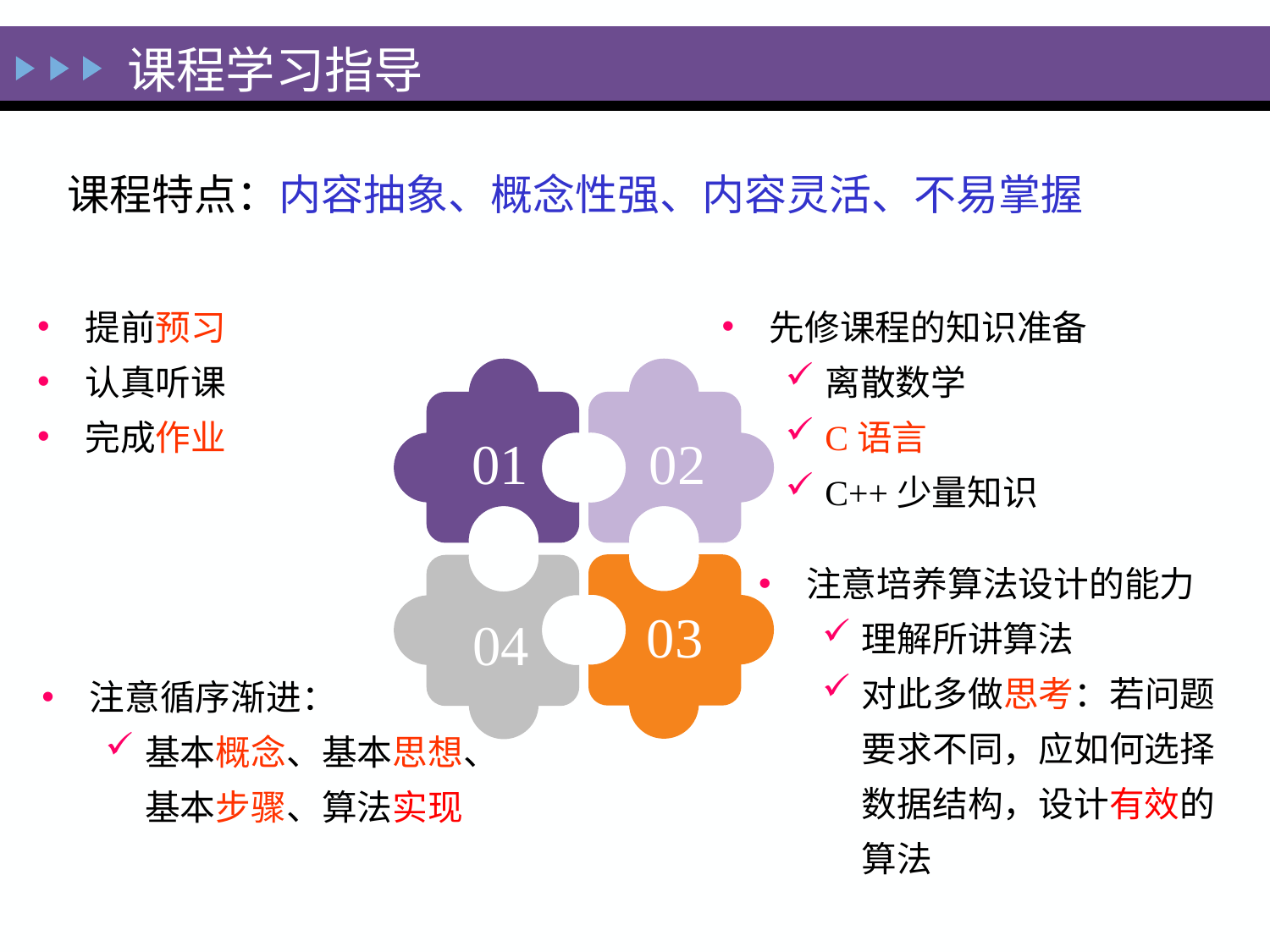

课程学习指导
课程特点：内容抽象、概念性强、内容灵活、不易掌握
先修课程的知识准备
离散数学
C语言
C++少量知识

提前预习
认真听课
完成作业

01

02

03

04
注意培养算法设计的能力
理解所讲算法
对此多做思考：若问题要求不同，应如何选择数据结构，设计有效的算法

注意循序渐进：
基本概念、基本思想、基本步骤、算法实现